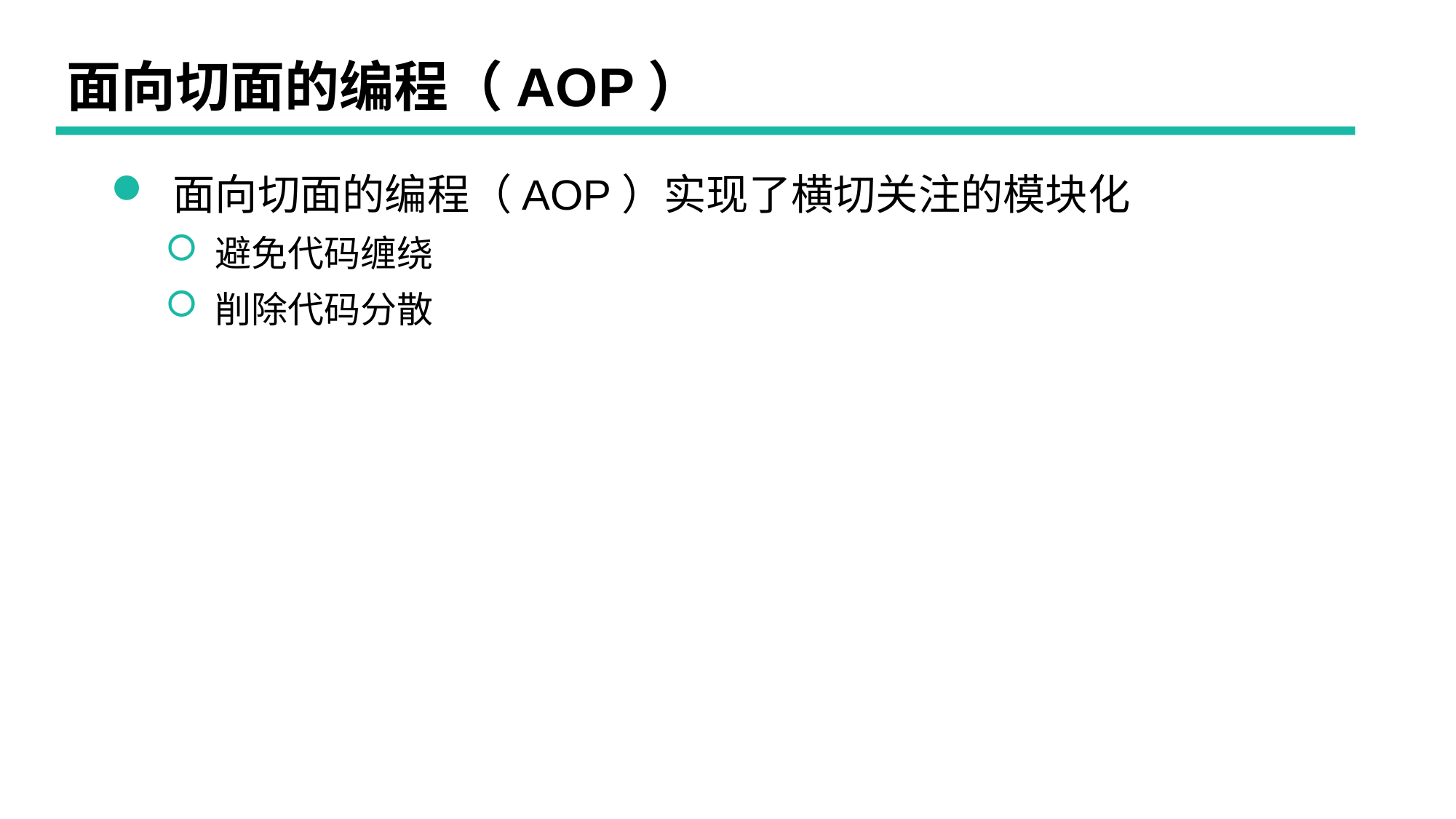

# 面向切面的编程（AOP）
 面向切面的编程（AOP）实现了横切关注的模块化
 避免代码缠绕
 削除代码分散